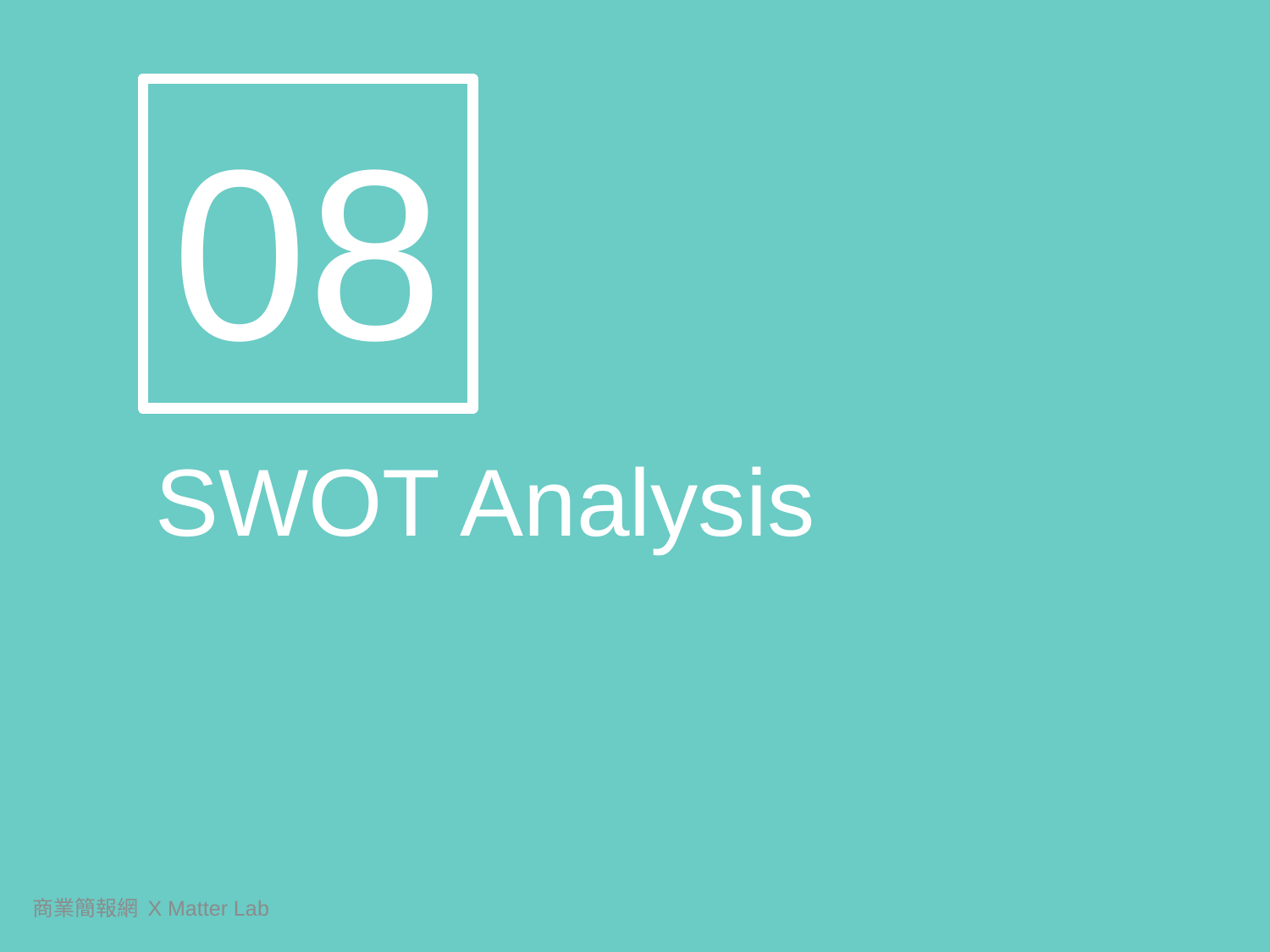

08
SWOT Analysis
商業簡報網 X Matter Lab
167